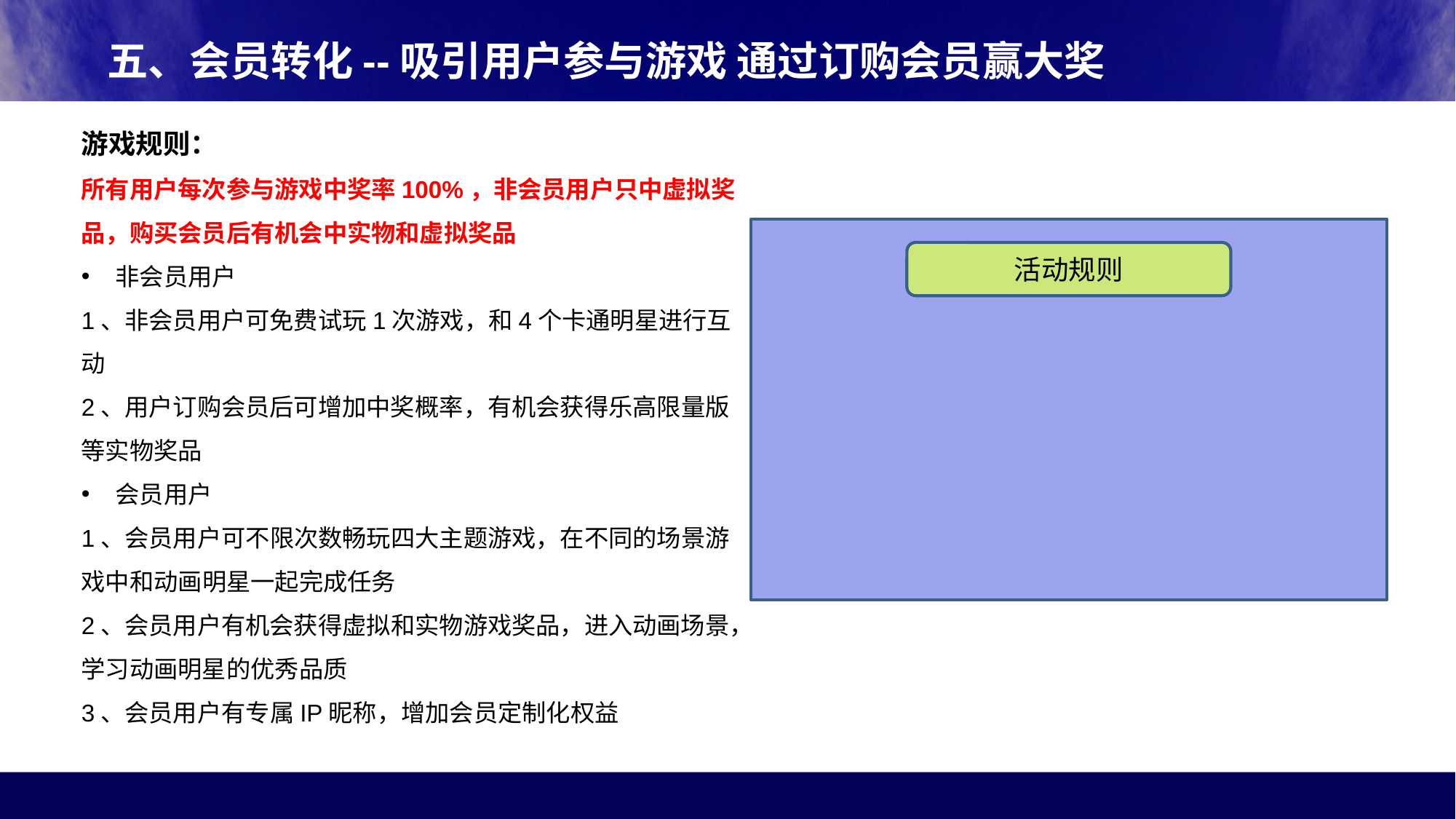

五、会员转化--吸引用户参与游戏 通过订购会员赢大奖
游戏规则：
所有用户每次参与游戏中奖率100%，非会员用户只中虚拟奖品，购买会员后有机会中实物和虚拟奖品
非会员用户
1、非会员用户可免费试玩1次游戏，和4个卡通明星进行互动
2、用户订购会员后可增加中奖概率，有机会获得乐高限量版等实物奖品
会员用户
1、会员用户可不限次数畅玩四大主题游戏，在不同的场景游戏中和动画明星一起完成任务
2、会员用户有机会获得虚拟和实物游戏奖品，进入动画场景，学习动画明星的优秀品质
3、会员用户有专属IP昵称，增加会员定制化权益

活动规则